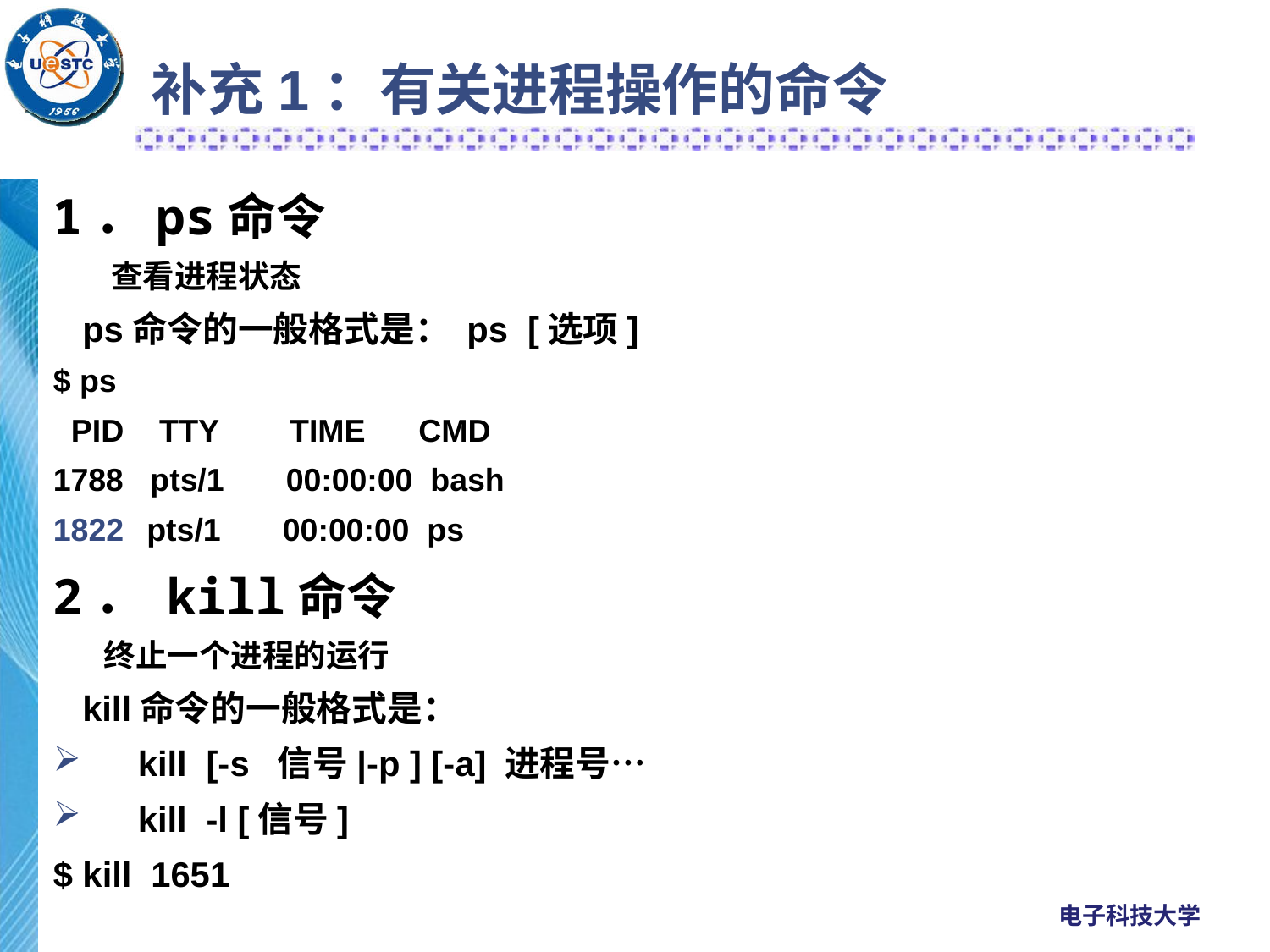

# 补充1：有关进程操作的命令
1．ps命令
       查看进程状态
   ps命令的一般格式是： ps  [选项]
$ ps
  PID    TTY        TIME      CMD
1788   pts/1       00:00:00  bash
 pts/1       00:00:00  ps
2． kill命令
      终止一个进程的运行
   kill命令的一般格式是：
kill  [-s  信号|-p ] [-a] 进程号…
kill  -l [信号]
$ kill  1651